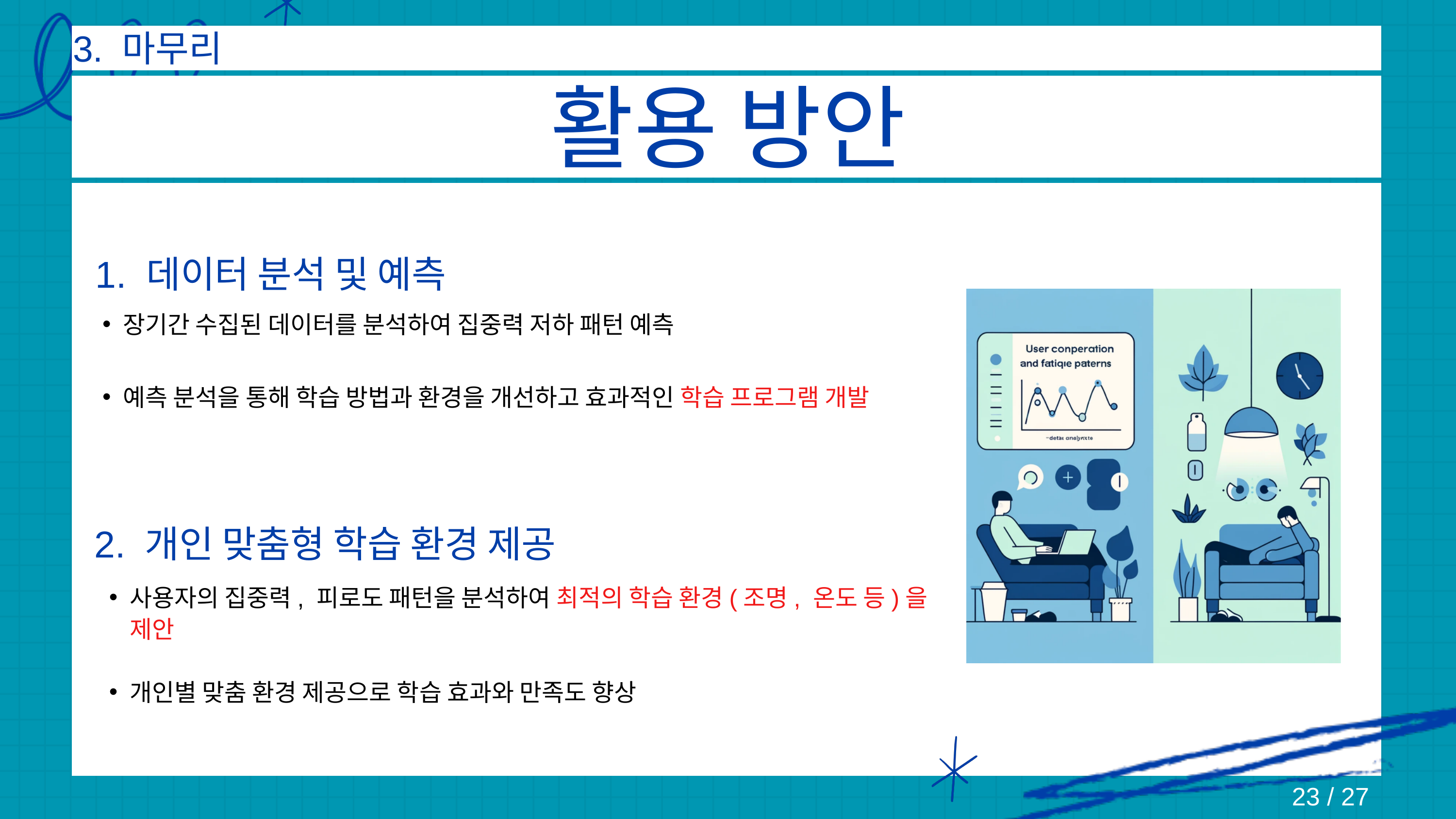

3. 마무리

활용 방안

1. 데이터 분석 및 예측

장기간 수집된 데이터를 분석하여 집중력 저하 패턴 예측

예측 분석을 통해 학습 방법과 환경을 개선하고 효과적인 학습 프로그램 개발
2. 개인 맞춤형 학습 환경 제공

사용자의 집중력, 피로도 패턴을 분석하여 최적의 학습 환경(조명, 온도 등)을 제안

개인별 맞춤 환경 제공으로 학습 효과와 만족도 향상

23 / 27